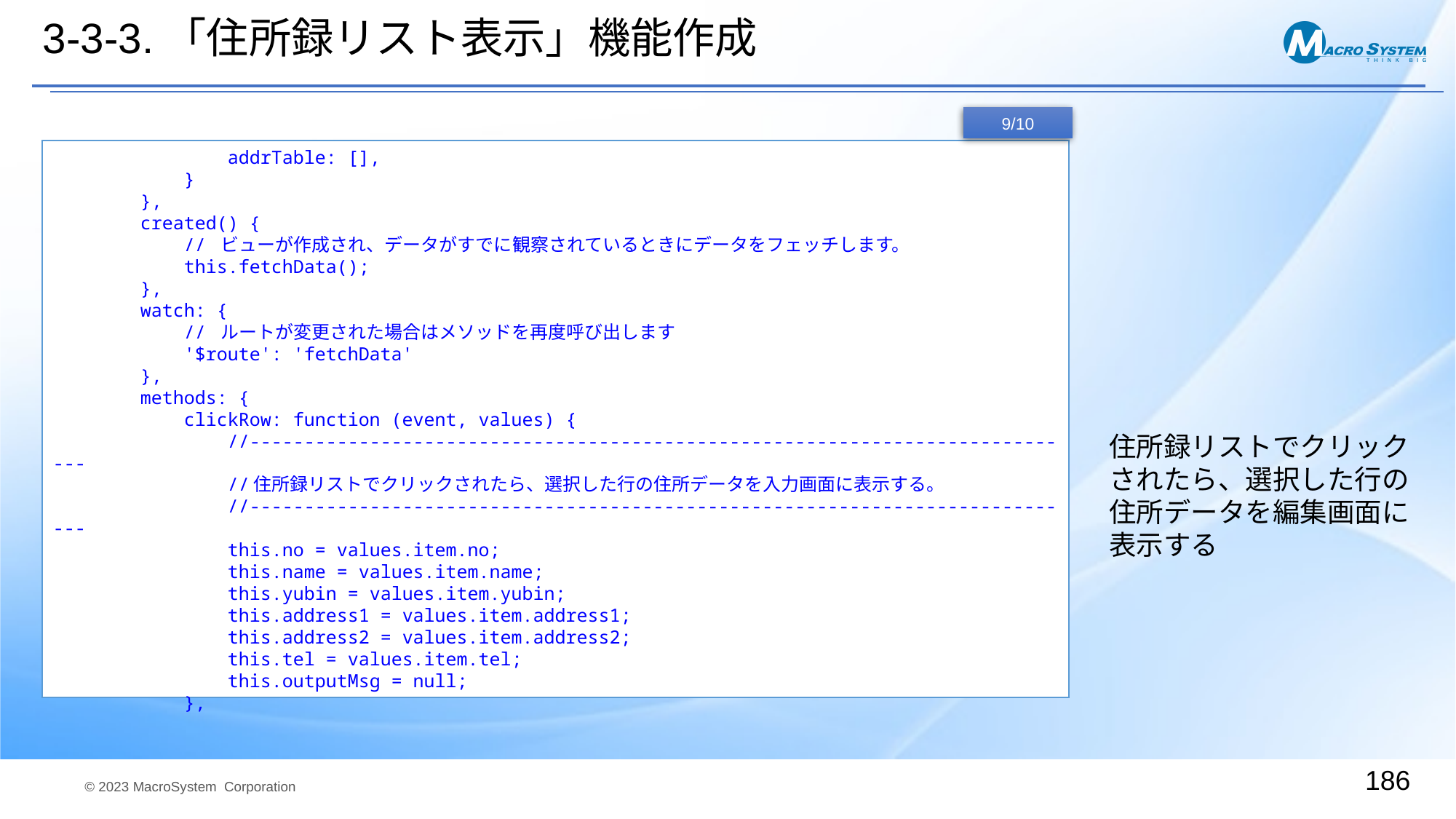

# 3-3-3.「住所録リスト表示」機能作成
9/10
                addrTable: [],
            }
        },
        created() {
            // ビューが作成され、データがすでに観察されているときにデータをフェッチします。
            this.fetchData();
        },
        watch: {
            // ルートが変更された場合はメソッドを再度呼び出します
            '$route': 'fetchData'
        },
        methods: {
            clickRow: function (event, values) {
                //-----------------------------------------------------------------------------
                //住所録リストでクリックされたら、選択した行の住所データを入力画面に表示する。
                //-----------------------------------------------------------------------------
                this.no = values.item.no;
                this.name = values.item.name;
                this.yubin = values.item.yubin;
                this.address1 = values.item.address1;
                this.address2 = values.item.address2;
                this.tel = values.item.tel;
                this.outputMsg = null;
            },

住所録リストでクリックされたら、選択した行の住所データを編集画面に表示する